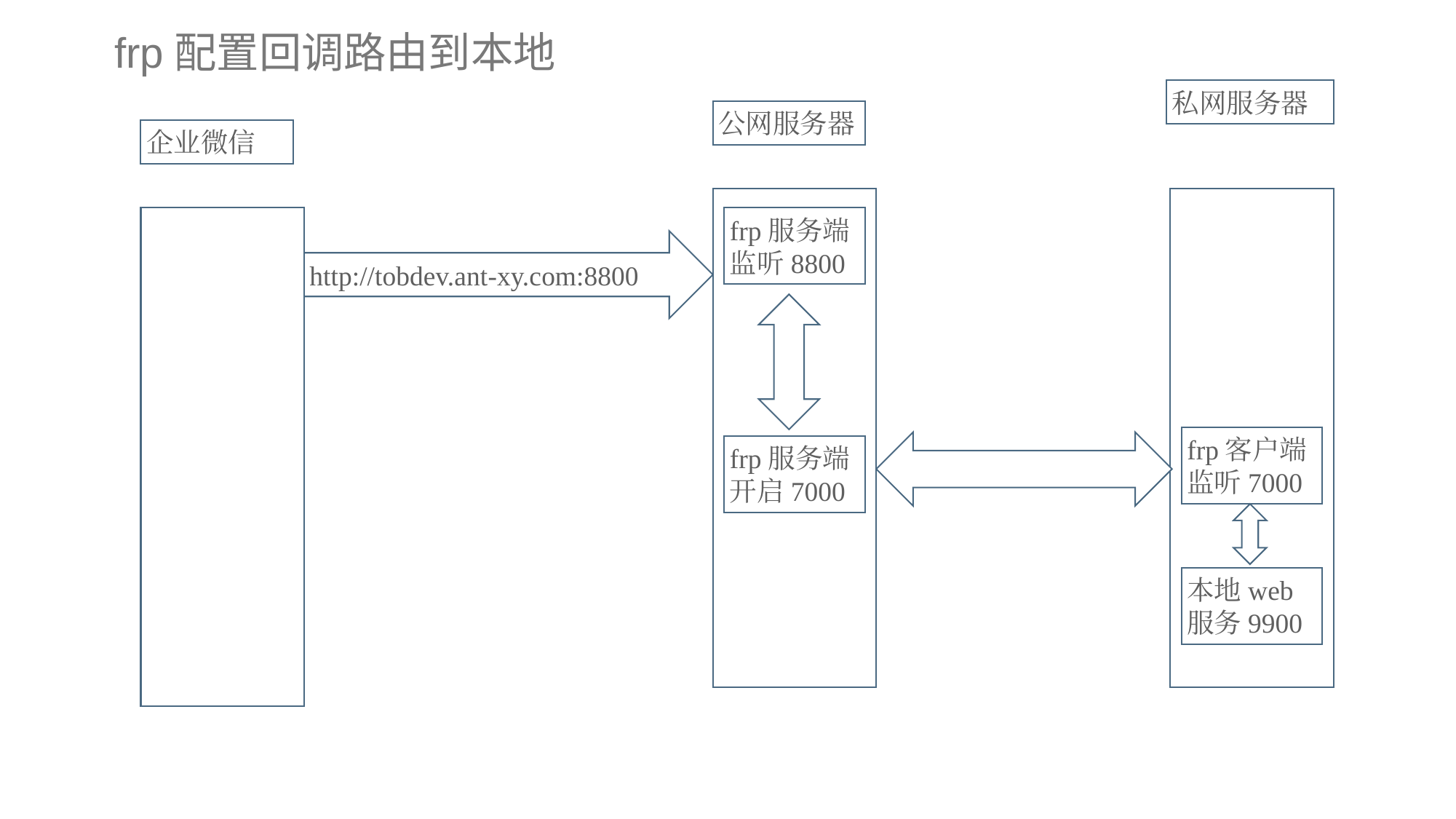

frp配置回调路由到本地
私网服务器

公网服务器

企业微信

frp服务端监听8800
http://tobdev.ant-xy.com:8800

frp客户端监听7000

frp服务端开启7000

本地web服务9900